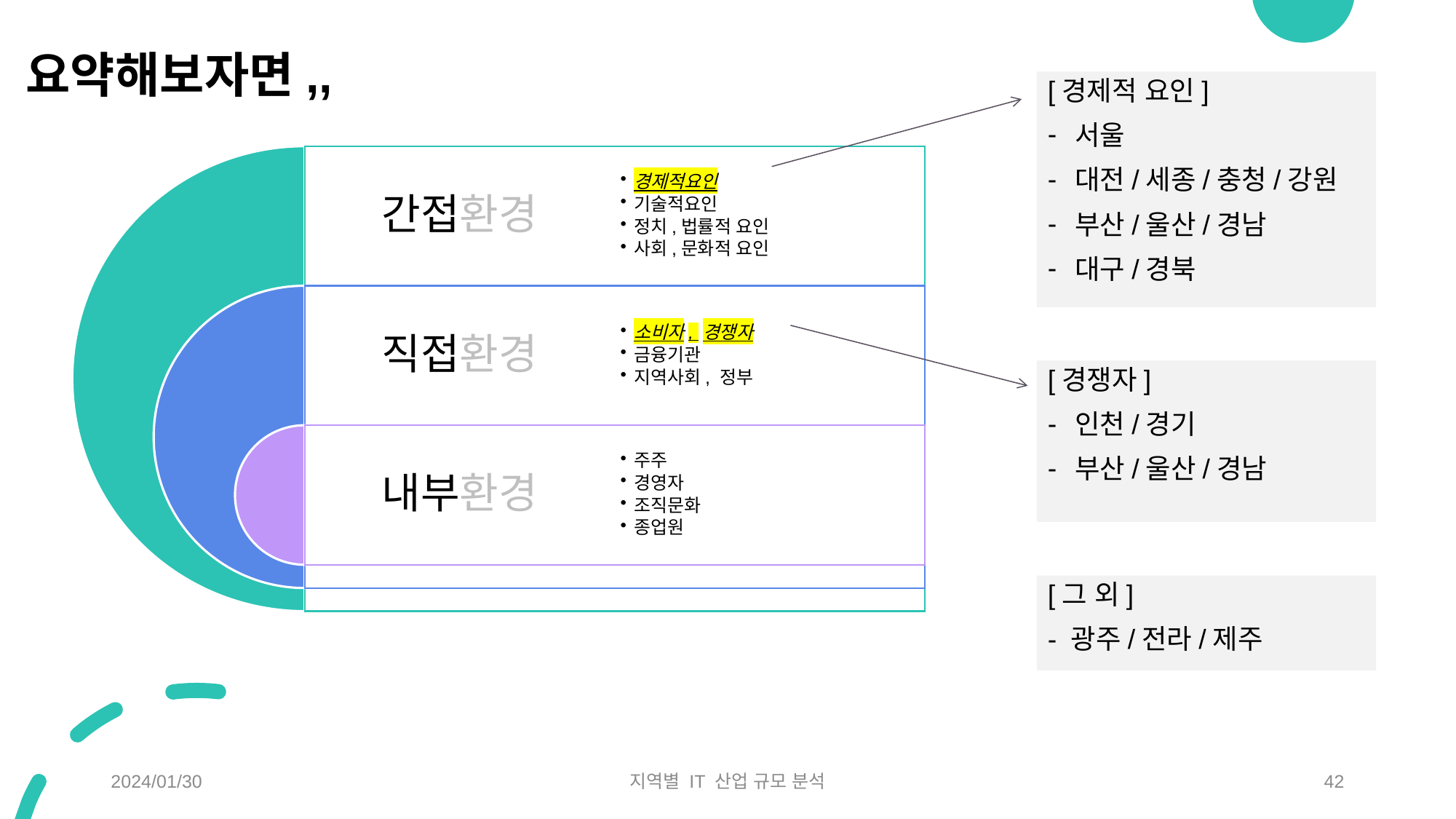

# 요약해보자면,,
[경제적 요인]
서울
대전/세종/충청/강원
부산/울산/경남
대구/경북

간접환경
직접환경
내부환경
경제적요인
기술적요인
정치,법률적 요인
사회,문화적 요인
소비자, 경쟁자
금융기관
지역사회, 정부
주주
경영자
조직문화
종업원
[경쟁자]
인천/경기
부산/울산/경남
[그 외]
- 광주/전라/제주

2024/01/30
지역별 IT 산업 규모 분석
42